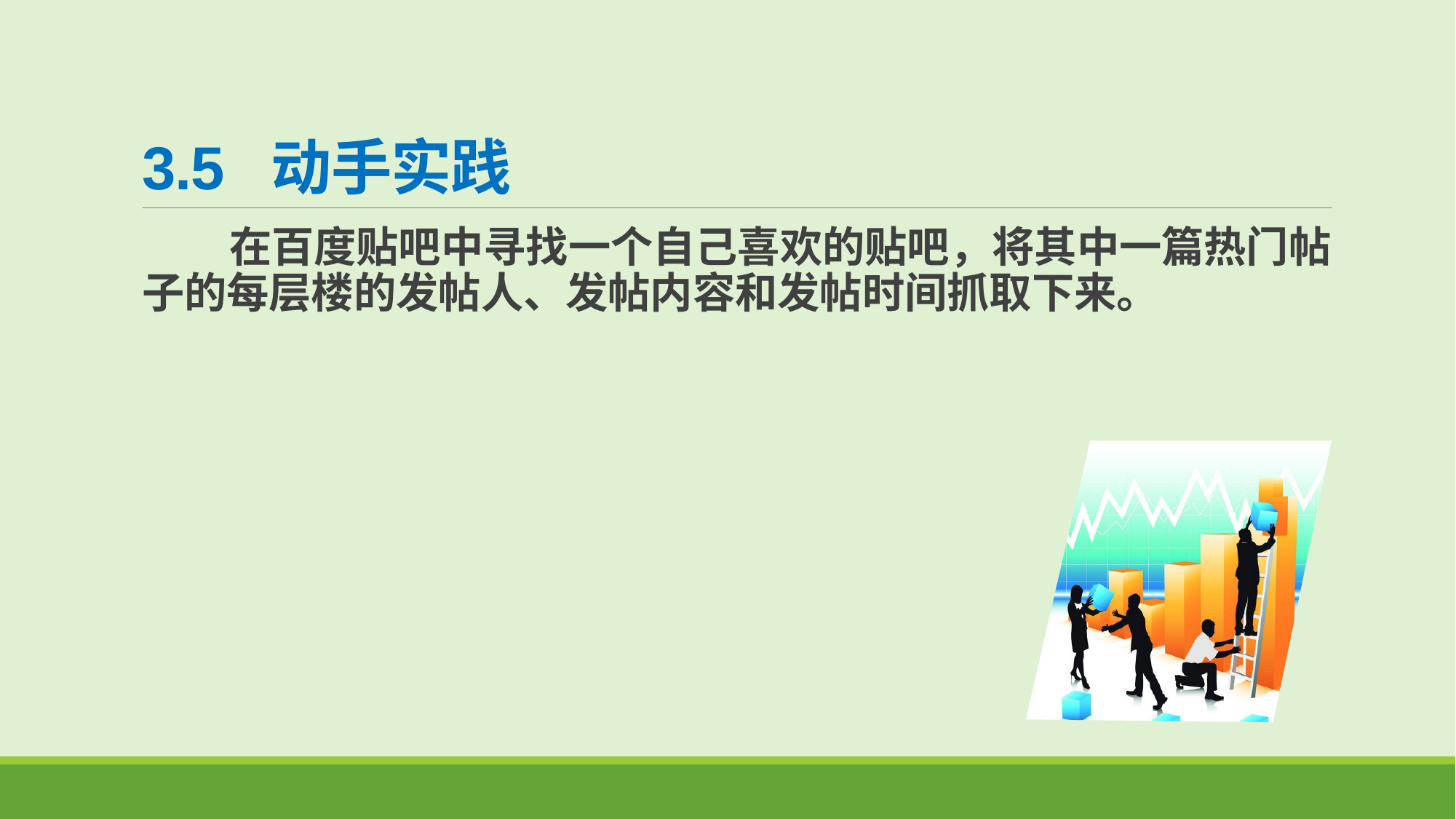

# 3.5  动手实践
        在百度贴吧中寻找一个自己喜欢的贴吧，将其中一篇热门帖子的每层楼的发帖人、发帖内容和发帖时间抓取下来。